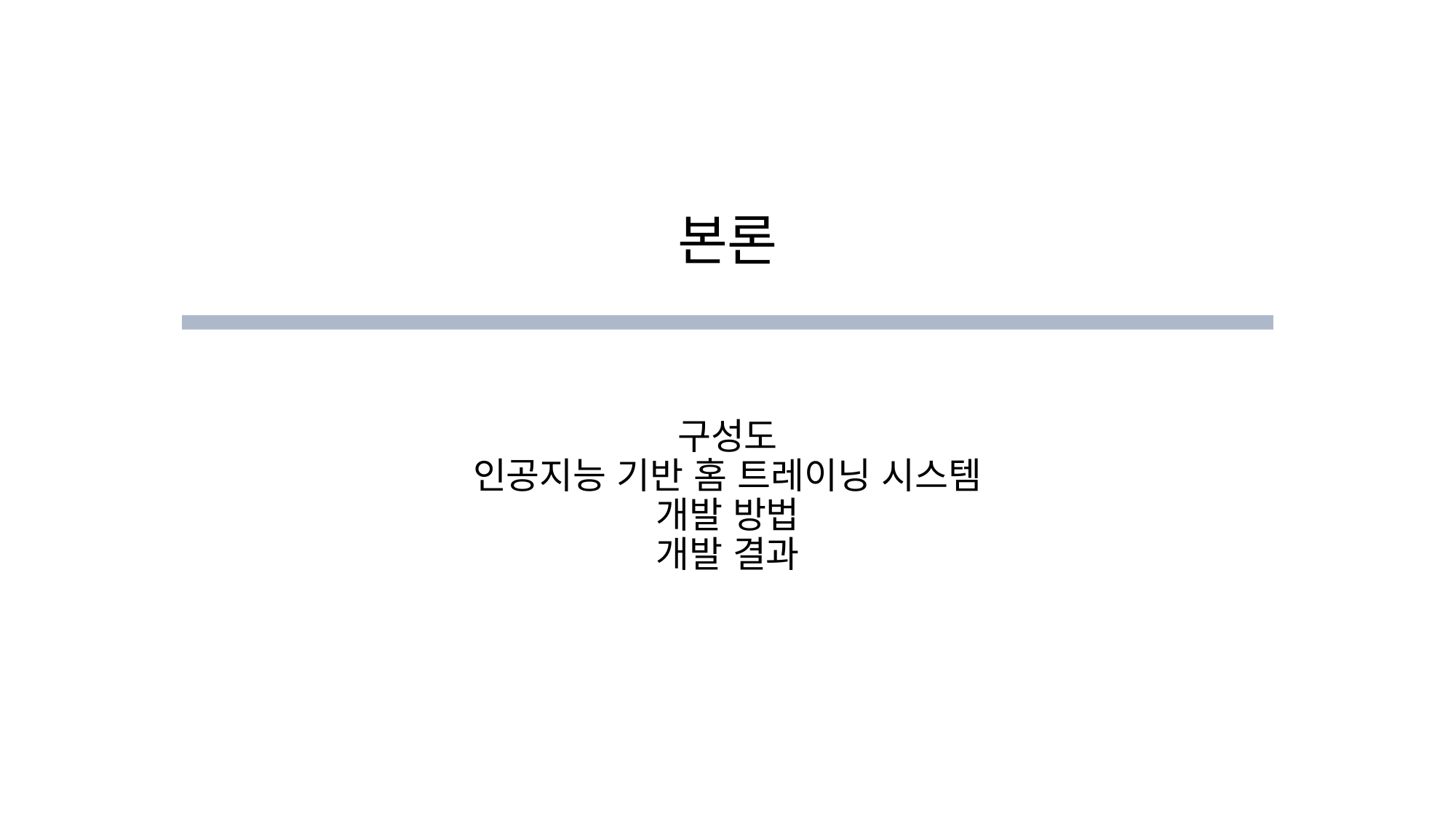

# 본론

구성도
인공지능 기반 홈 트레이닝 시스템
개발 방법
개발 결과